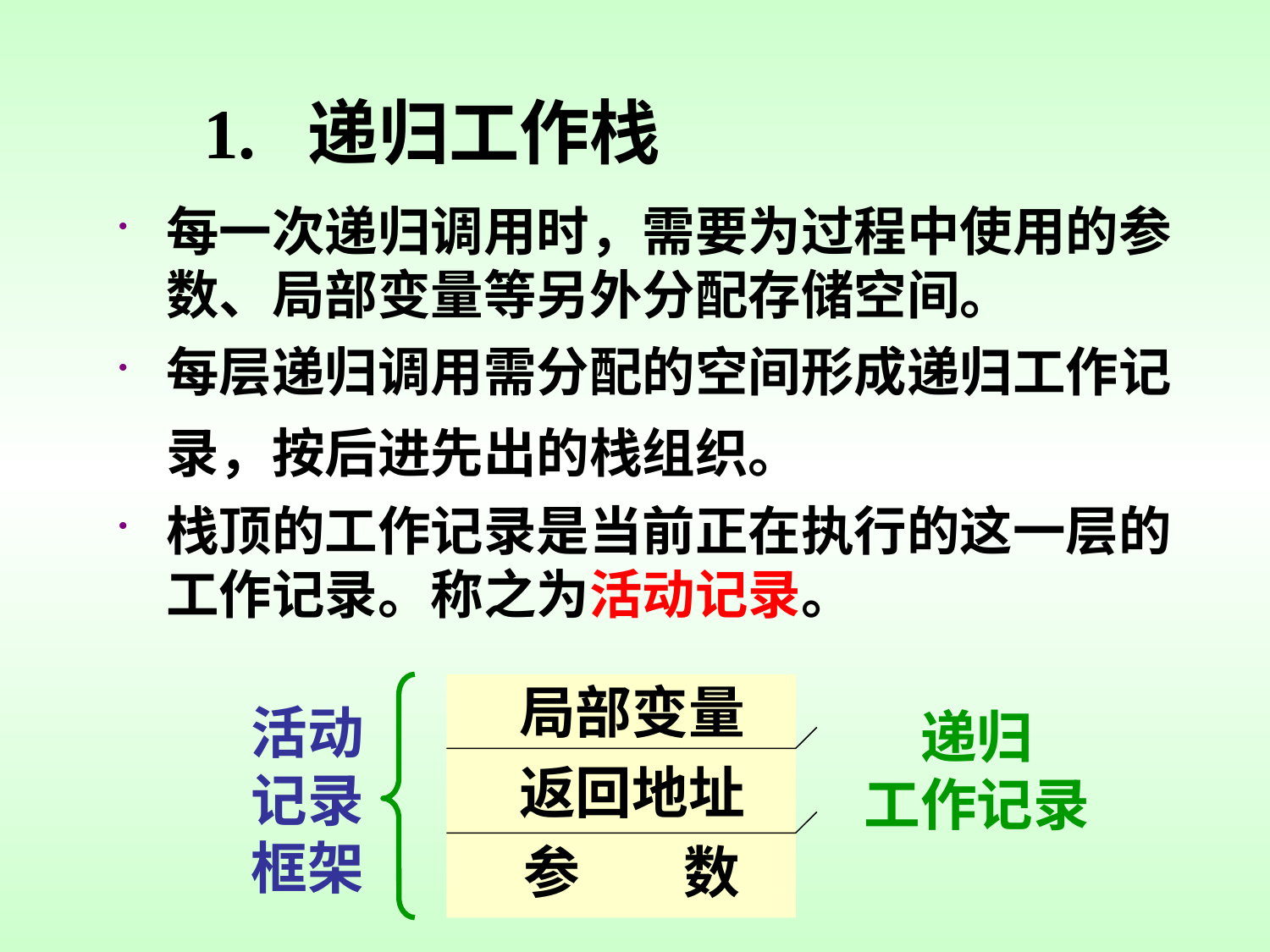

# 1.  递归工作栈

每一次递归调用时，需要为过程中使用的参数、局部变量等另外分配存储空间。
每层递归调用需分配的空间形成递归工作记录，按后进先出的栈组织。
栈顶的工作记录是当前正在执行的这一层的工作记录。称之为活动记录。
局部变量
返回地址
参        数

活动记录框架
递归
工作记录

226